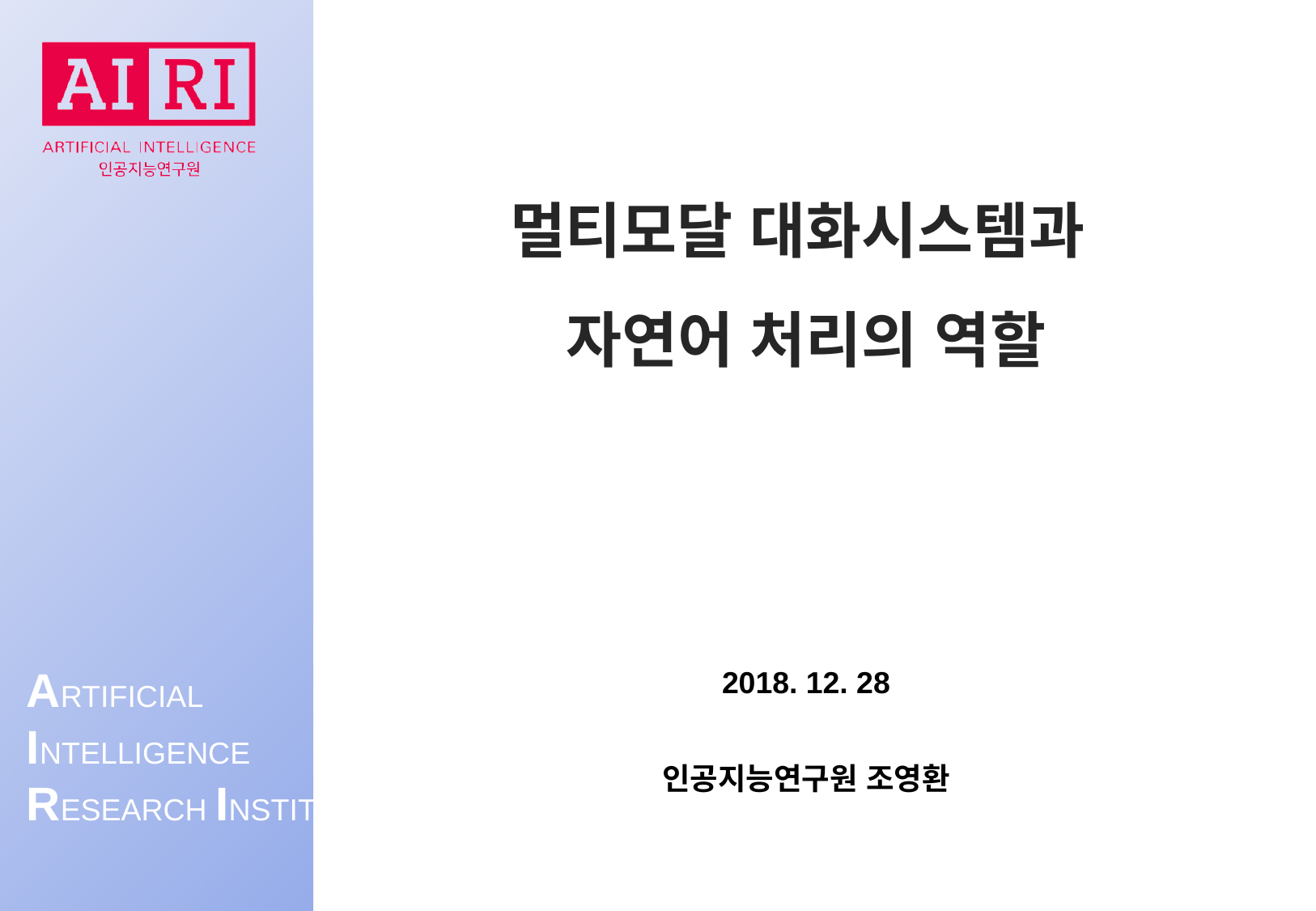

# 멀티모달 대화시스템과 자연어 처리의 역할

2018. 12. 28

인공지능연구원 조영환